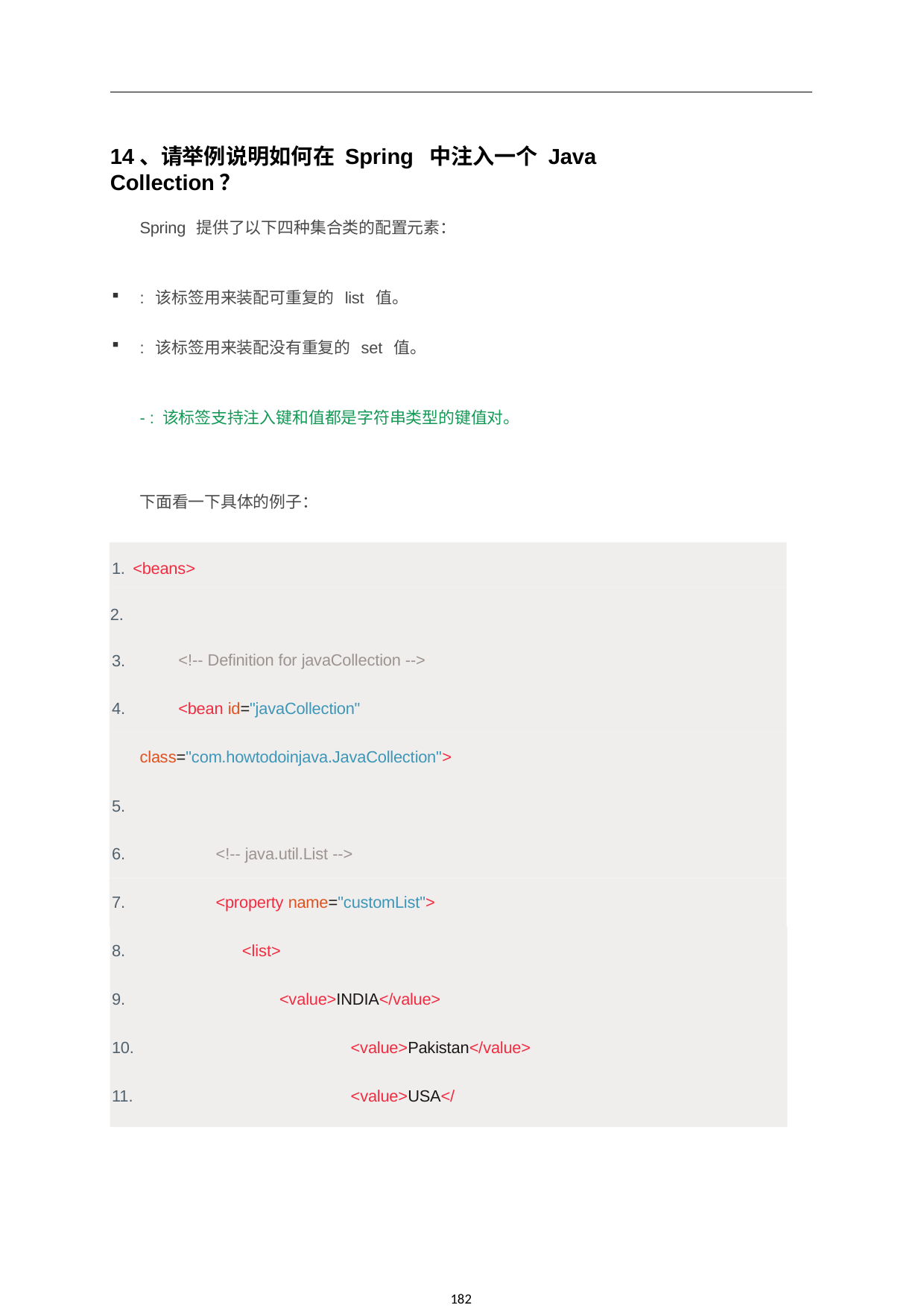

14、请举例说明如何在 Spring 中注入一个 Java Collection？
Spring 提供了以下四种集合类的配置元素：

: 该标签用来装配可重复的 list 值。

: 该标签用来装配没有重复的 set 值。
- : 该标签支持注入键和值都是字符串类型的键值对。
下面看一下具体的例子：

1. <beans>

2.

3.

<!-- Definition for javaCollection -->

4.
<bean id="javaCollection"

class="com.howtodoinjava.JavaCollection">

5.

6.
<!-- java.util.List -->

7.
<property name="customList">

8.
<list>

9.
<value>INDIA</value>

10.
<value>Pakistan</value>

11.
<value>USA</value>

182